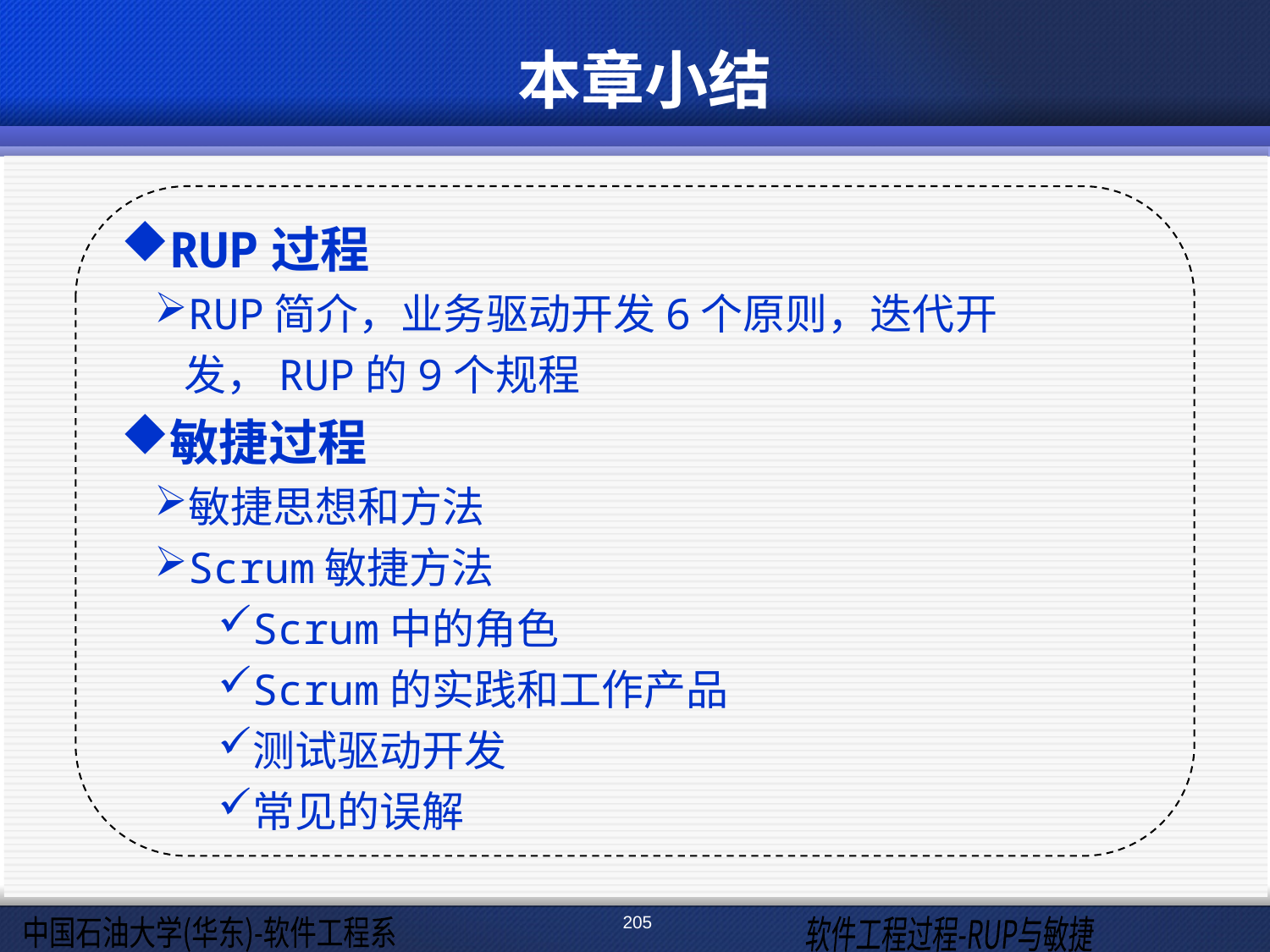

本章小结
RUP过程
RUP简介，业务驱动开发6个原则，迭代开发，RUP的9个规程
敏捷过程
敏捷思想和方法
Scrum敏捷方法
Scrum中的角色
Scrum的实践和工作产品
测试驱动开发
常见的误解
205